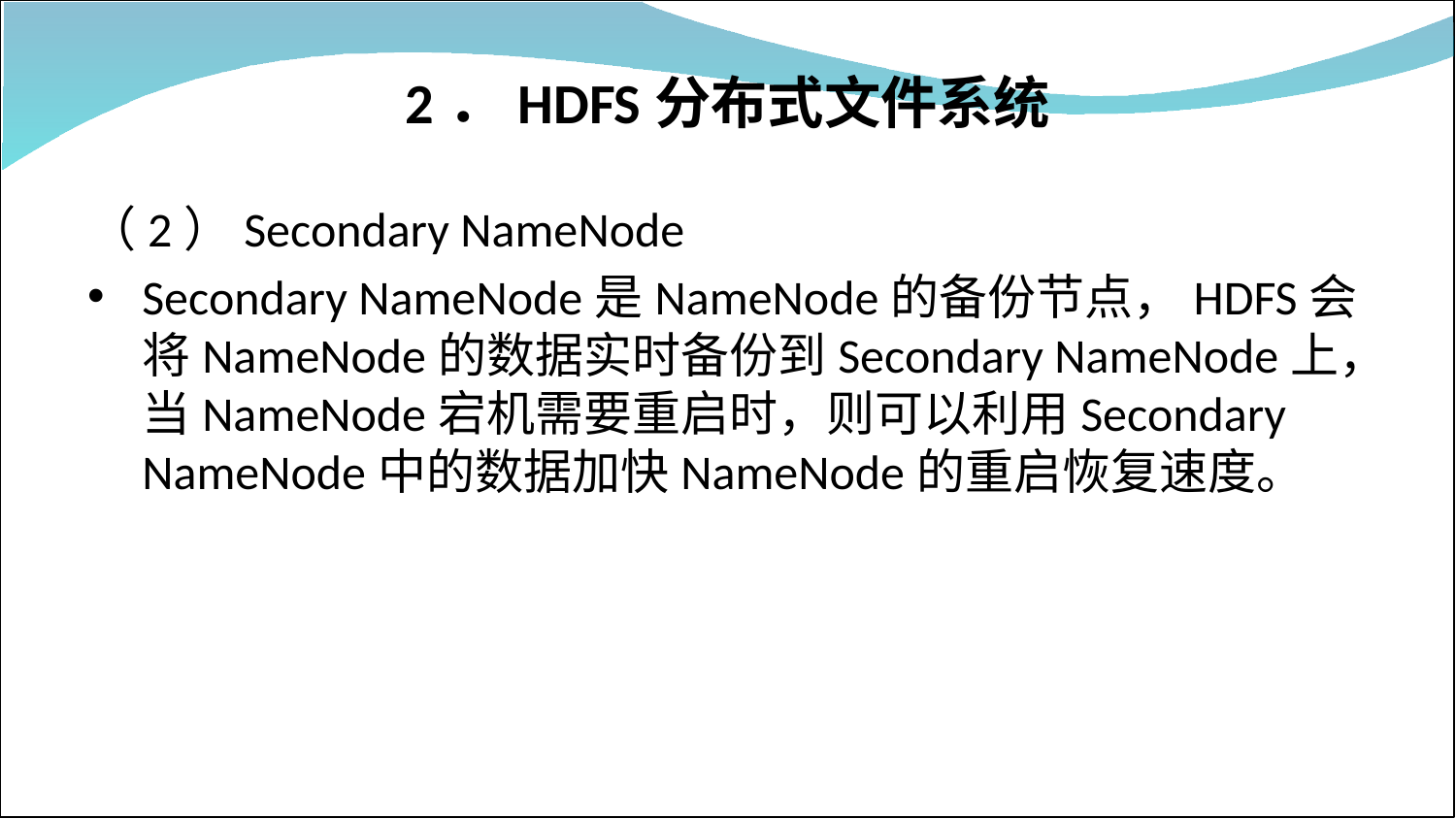

# 2．HDFS分布式文件系统
（2）Secondary NameNode
Secondary NameNode是NameNode的备份节点，HDFS会将NameNode的数据实时备份到Secondary NameNode上，当NameNode宕机需要重启时，则可以利用Secondary NameNode中的数据加快NameNode的重启恢复速度。